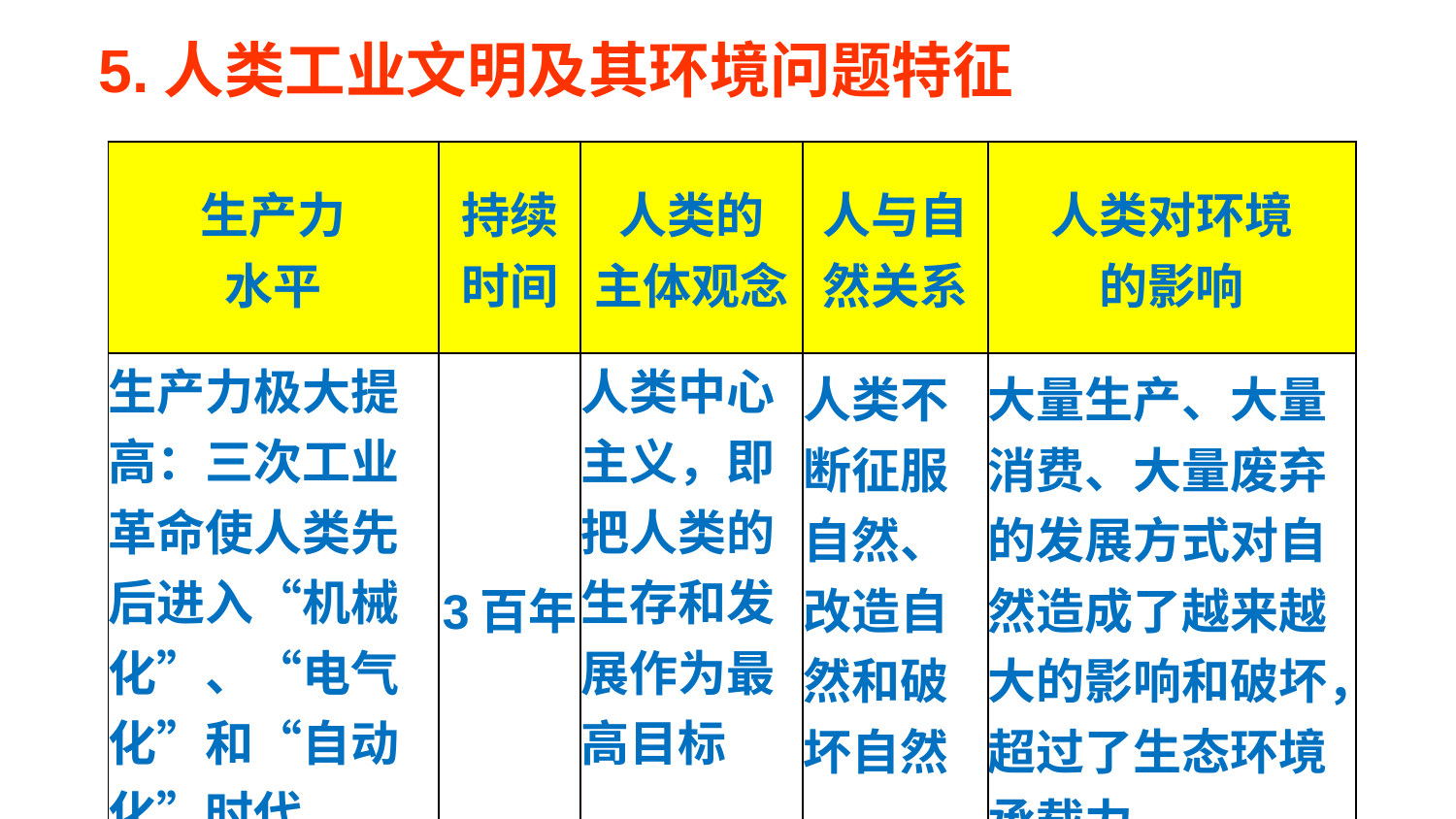

5.人类工业文明及其环境问题特征
| 生产力 水平 | 持续时间 | 人类的 主体观念 | 人与自然关系 | 人类对环境 的影响 |
| --- | --- | --- | --- | --- |
| 生产力极大提高：三次工业革命使人类先后进入“机械化”、“电气化”和“自动化”时代。 | 3百年 | 人类中心主义，即把人类的生存和发展作为最高目标 | 人类不断征服自然、改造自然和破坏自然 | 大量生产、大量消费、大量废弃的发展方式对自然造成了越来越大的影响和破坏，超过了生态环境承载力。 |